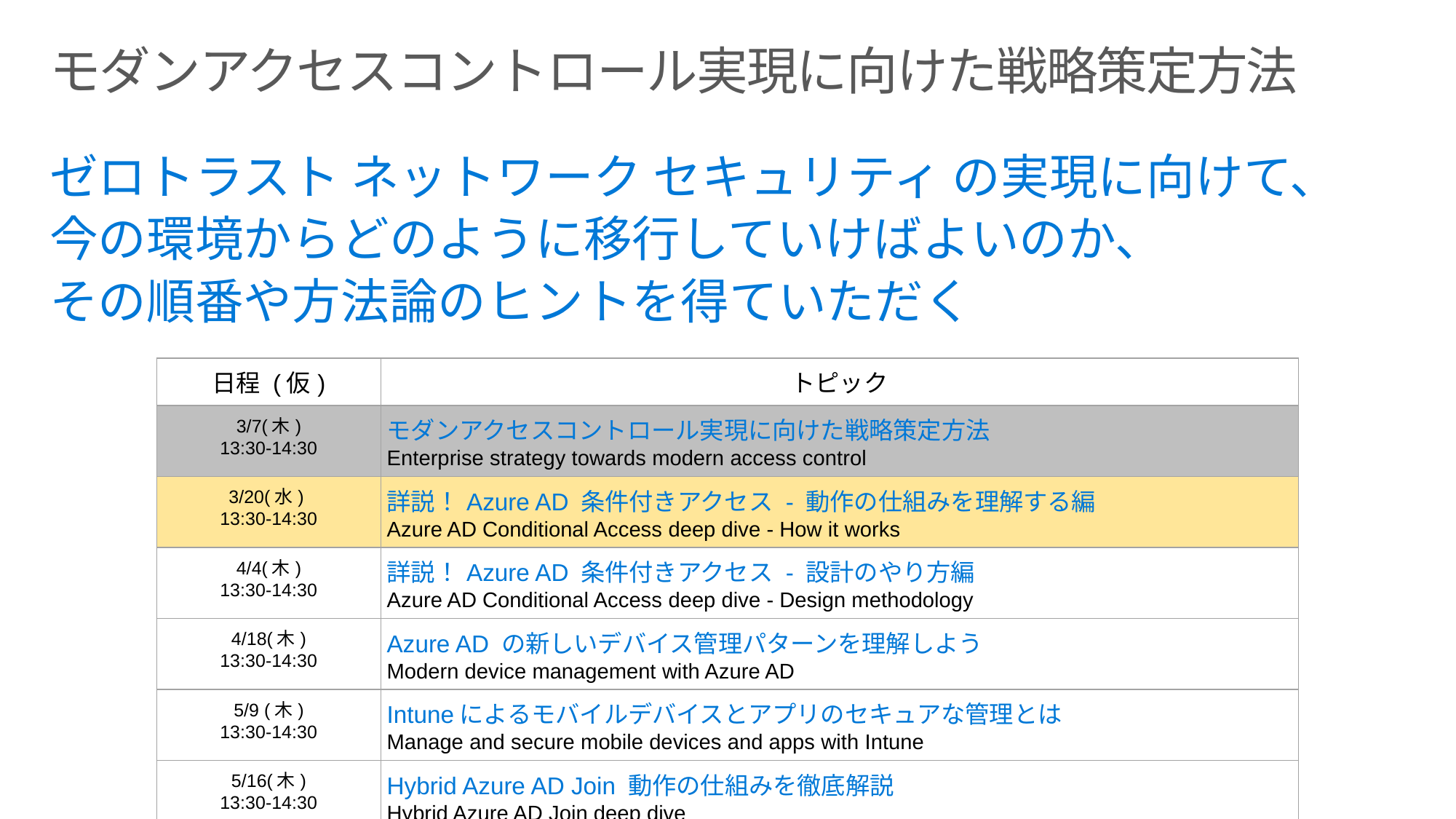

# モダンアクセスコントロール実現に向けた戦略策定方法
ゼロトラスト ネットワーク セキュリティ の実現に向けて、
今の環境からどのように移行していけばよいのか、
その順番や方法論のヒントを得ていただく
| 日程 (仮) | トピック |
| --- | --- |
| 3/7(木) 13:30-14:30 | モダンアクセスコントロール実現に向けた戦略策定方法 Enterprise strategy towards modern access control |
| 3/20(水) 13:30-14:30 | 詳説！Azure AD 条件付きアクセス - 動作の仕組みを理解する編 Azure AD Conditional Access deep dive - How it works |
| 4/4(木) 13:30-14:30 | 詳説！Azure AD 条件付きアクセス - 設計のやり方編 Azure AD Conditional Access deep dive - Design methodology |
| 4/18(木) 13:30-14:30 | Azure AD の新しいデバイス管理パターンを理解しよう Modern device management with Azure AD |
| 5/9 (木) 13:30-14:30 | Intuneによるモバイルデバイスとアプリのセキュアな管理とは Manage and secure mobile devices and apps with Intune |
| 5/16(木) 13:30-14:30 | Hybrid Azure AD Join 動作の仕組みを徹底解説 Hybrid Azure AD Join deep dive |